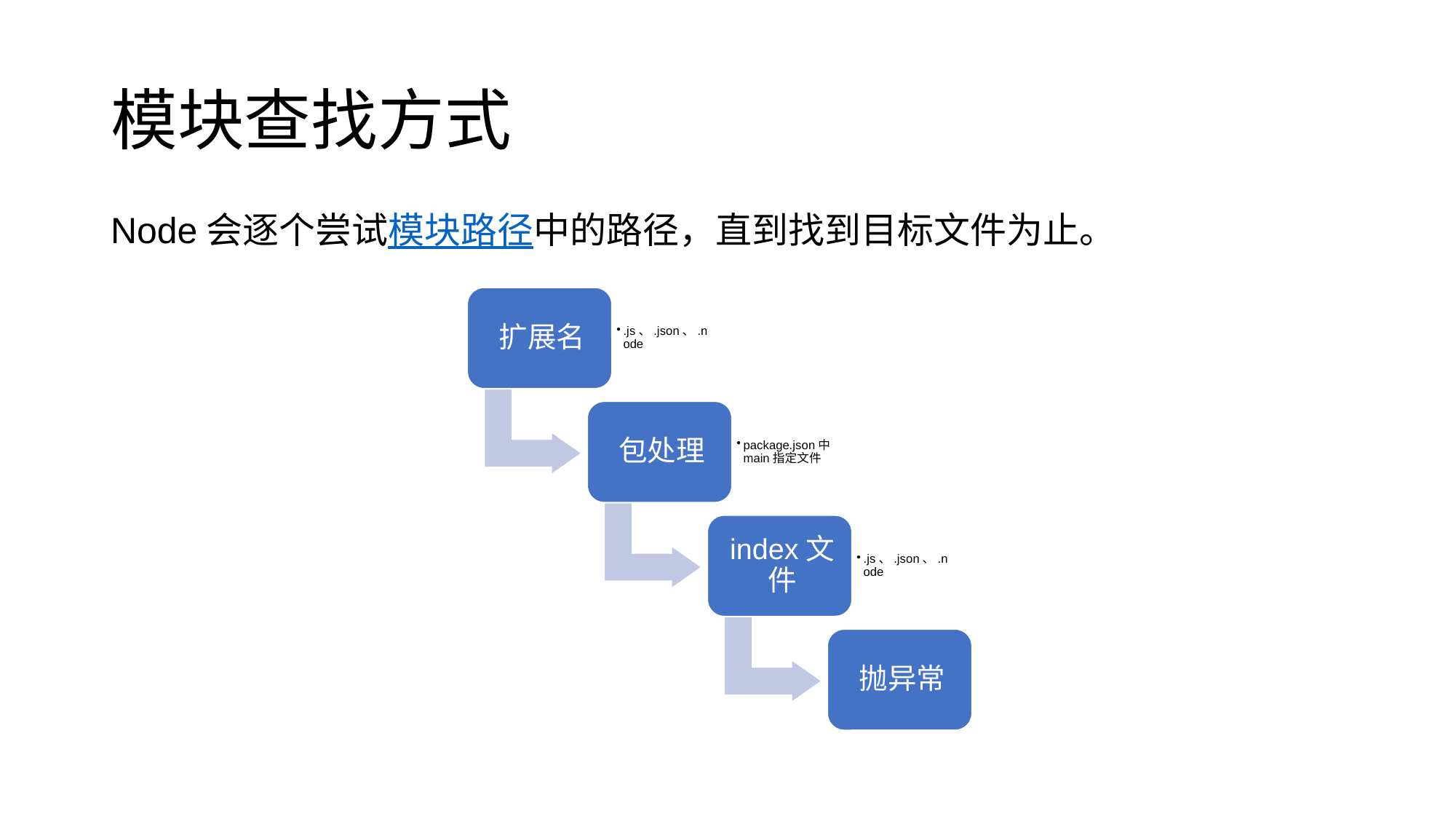

# 模块查找方式
Node会逐个尝试模块路径中的路径，直到找到目标文件为止。
扩展名
.js、.json、.node
包处理
package.json中main指定文件
index文件
.js、.json、.node
抛异常